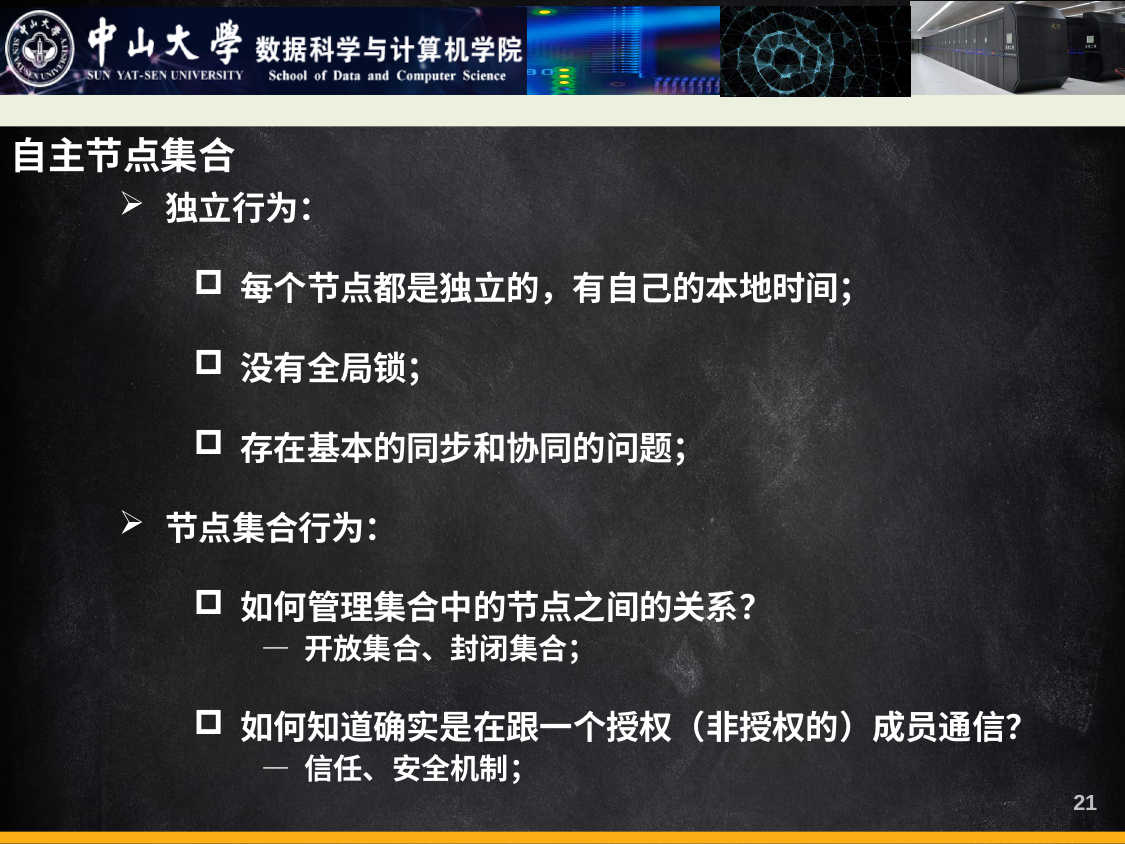

自主节点集合
独立行为：

每个节点都是独立的，有自己的本地时间；

没有全局锁；

存在基本的同步和协同的问题；

节点集合行为：

如何管理集合中的节点之间的关系？
         — 开放集合、封闭集合；

如何知道确实是在跟一个授权（非授权的）成员通信？
         — 信任、安全机制；